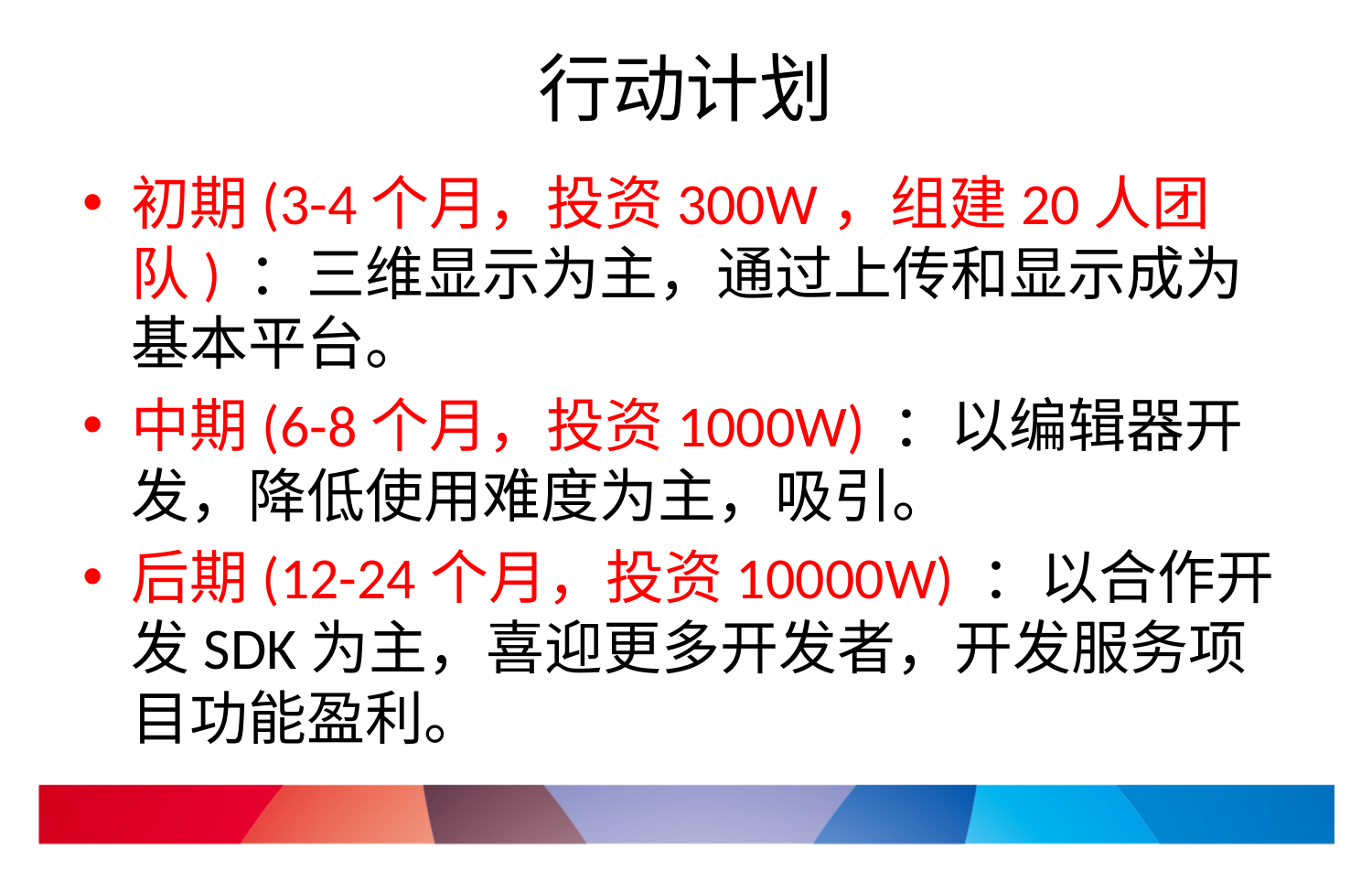

# 行动计划
初期(3-4个月，投资300W，组建20人团队) ：三维显示为主，通过上传和显示成为基本平台。
中期(6-8个月，投资1000W) ：以编辑器开发，降低使用难度为主，吸引。
后期(12-24个月，投资10000W) ：以合作开发SDK为主，喜迎更多开发者，开发服务项目功能盈利。